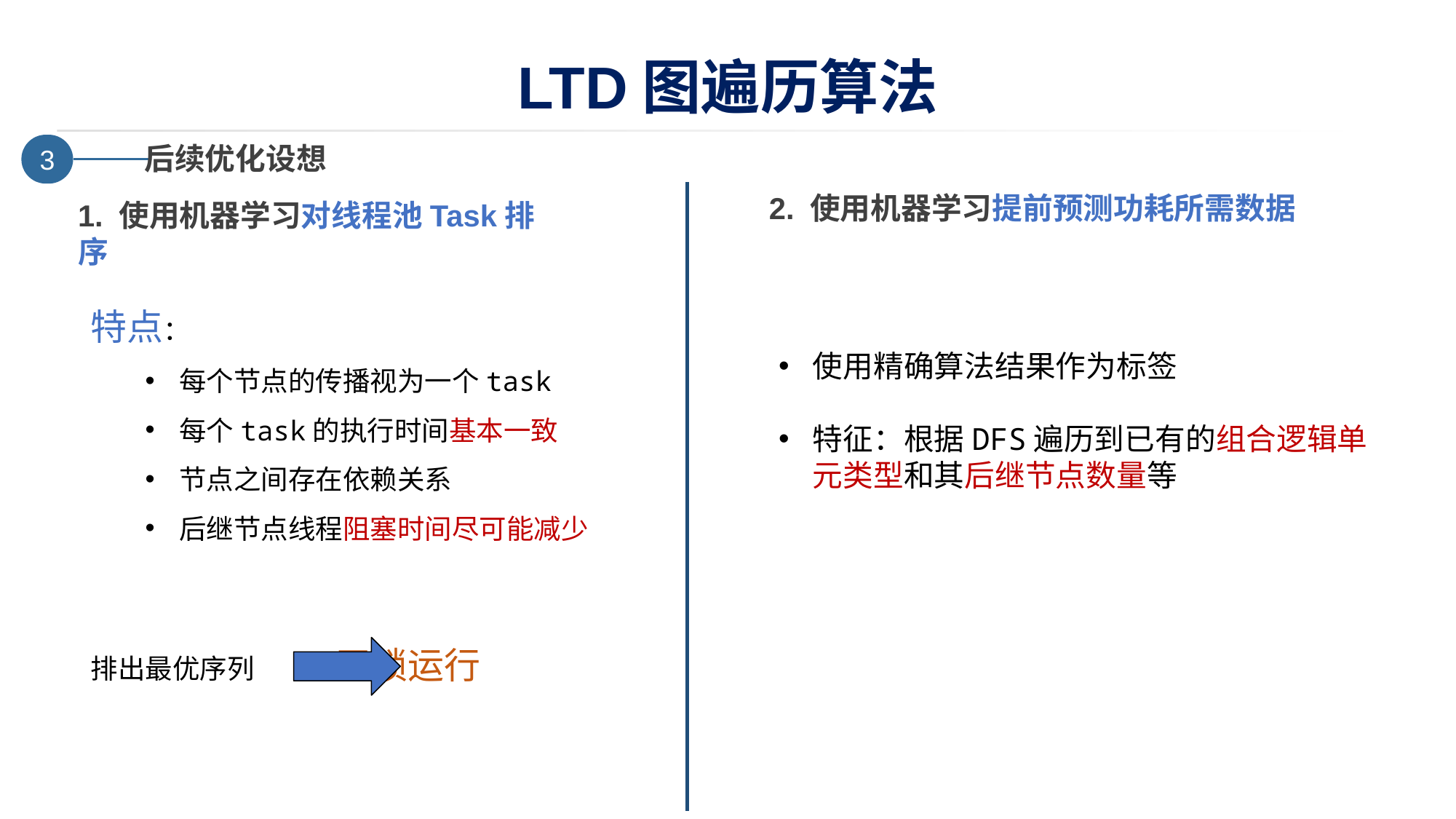

# LTD图遍历算法
后续优化设想
3
2. 使用机器学习提前预测功耗所需数据
1. 使用机器学习对线程池Task排序
特点：
每个节点的传播视为一个task
每个task的执行时间基本一致
节点之间存在依赖关系
后继节点线程阻塞时间尽可能减少

排出最优序列             无锁运行
使用精确算法结果作为标签

特征：根据DFS遍历到已有的组合逻辑单元类型和其后继节点数量等